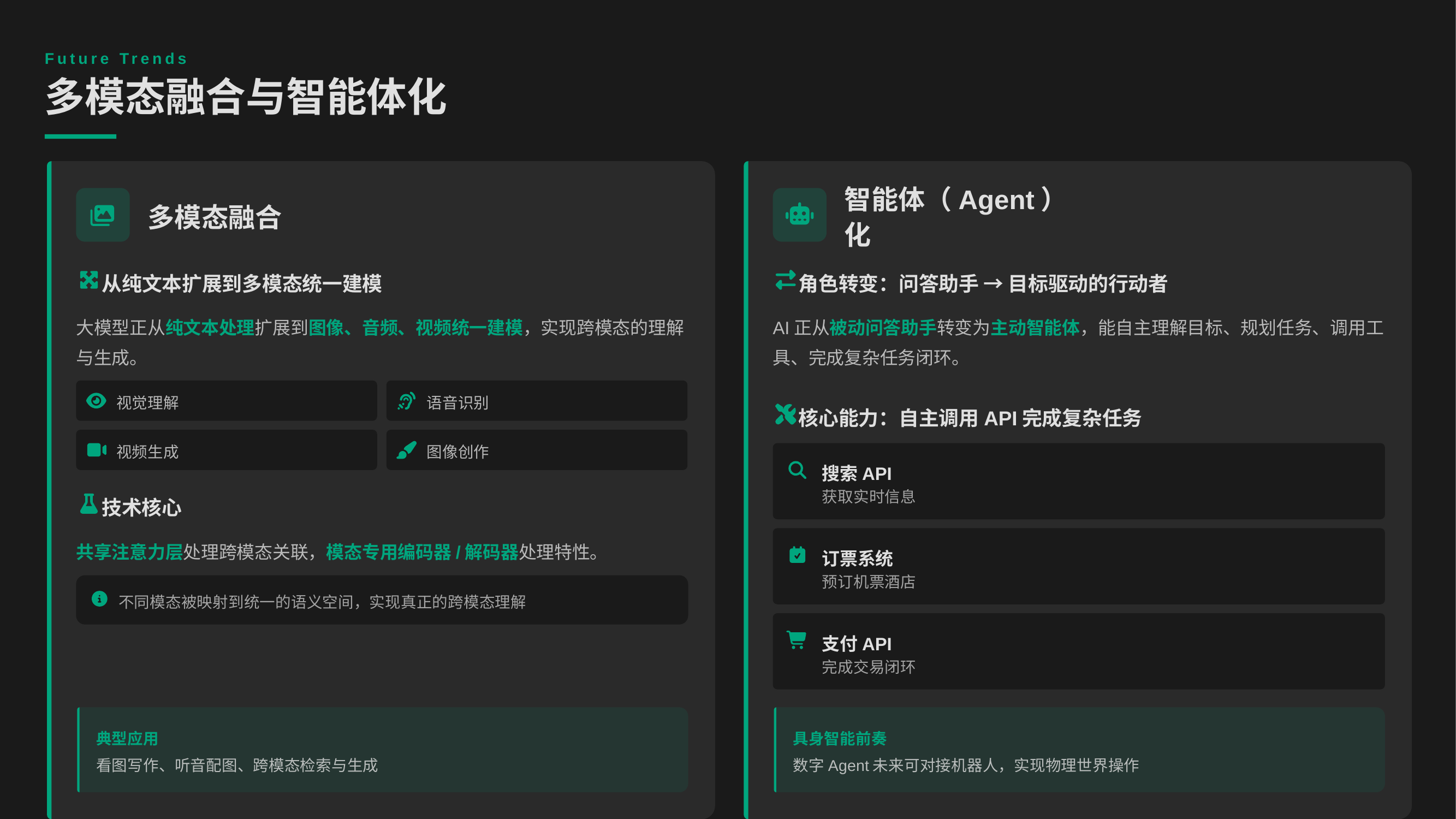

Future Trends
多模态融合与智能体化

多模态融合
智能体（Agent）化

从纯文本扩展到多模态统一建模
角色转变：问答助手 → 目标驱动的行动者

大模型正从纯文本处理扩展到图像、音频、视频统一建模，实现跨模态的理解与生成。
AI正从被动问答助手转变为主动智能体，能自主理解目标、规划任务、调用工具、完成复杂任务闭环。

视觉理解
语音识别

核心能力：自主调用API完成复杂任务

视频生成
图像创作

搜索API

获取实时信息
技术核心

共享注意力层处理跨模态关联，模态专用编码器/解码器处理特性。
订票系统

预订机票酒店

不同模态被映射到统一的语义空间，实现真正的跨模态理解

支付API

完成交易闭环

典型应用
具身智能前奏
看图写作、听音配图、跨模态检索与生成
数字Agent未来可对接机器人，实现物理世界操作